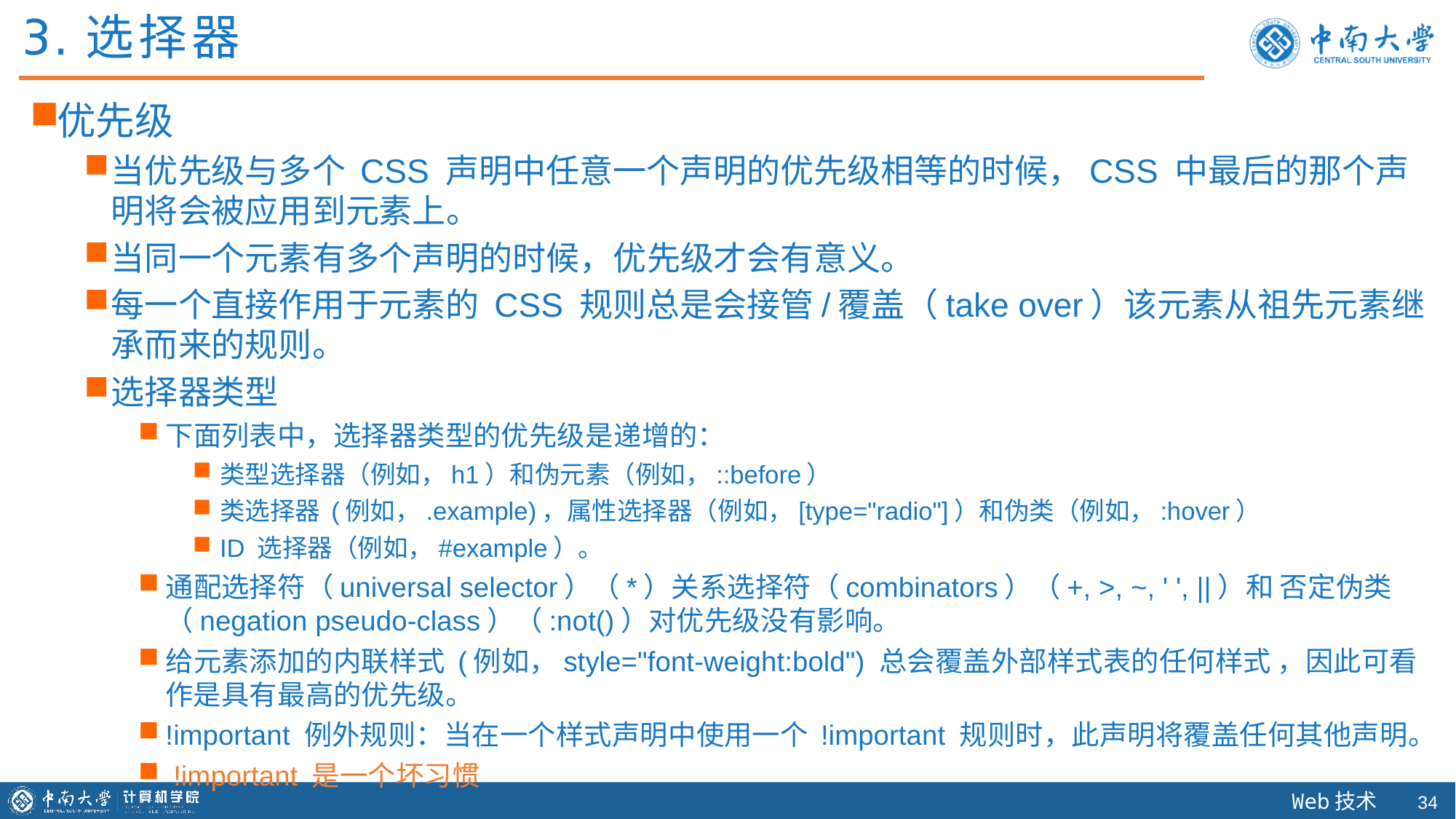

3.选择器
优先级
当优先级与多个 CSS 声明中任意一个声明的优先级相等的时候，CSS 中最后的那个声明将会被应用到元素上。
当同一个元素有多个声明的时候，优先级才会有意义。
每一个直接作用于元素的 CSS 规则总是会接管/覆盖（take over）该元素从祖先元素继承而来的规则。
选择器类型
下面列表中，选择器类型的优先级是递增的：
类型选择器（例如，h1）和伪元素（例如，::before）
类选择器 (例如，.example)，属性选择器（例如，[type="radio"]）和伪类（例如，:hover）
ID 选择器（例如，#example）。
通配选择符（universal selector）（*）关系选择符（combinators）（+, >, ~, ' ', ||）和 否定伪类（negation pseudo-class）（:not()）对优先级没有影响。
给元素添加的内联样式 (例如，style="font-weight:bold") 总会覆盖外部样式表的任何样式 ，因此可看作是具有最高的优先级。
!important 例外规则：当在一个样式声明中使用一个 !important 规则时，此声明将覆盖任何其他声明。
 !important 是一个坏习惯
34